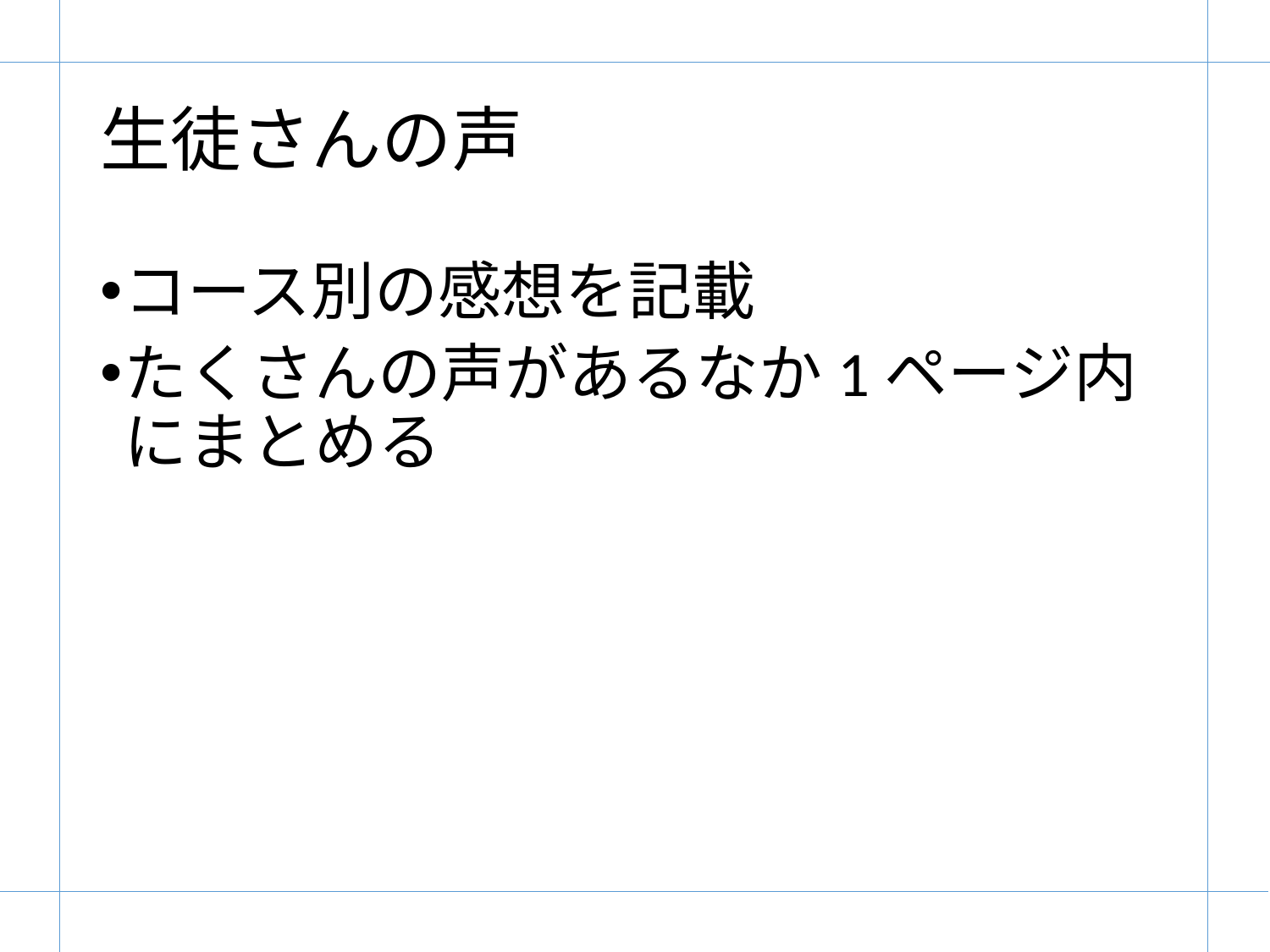

# 生徒さんの声
コース別の感想を記載
たくさんの声があるなか1ページ内にまとめる